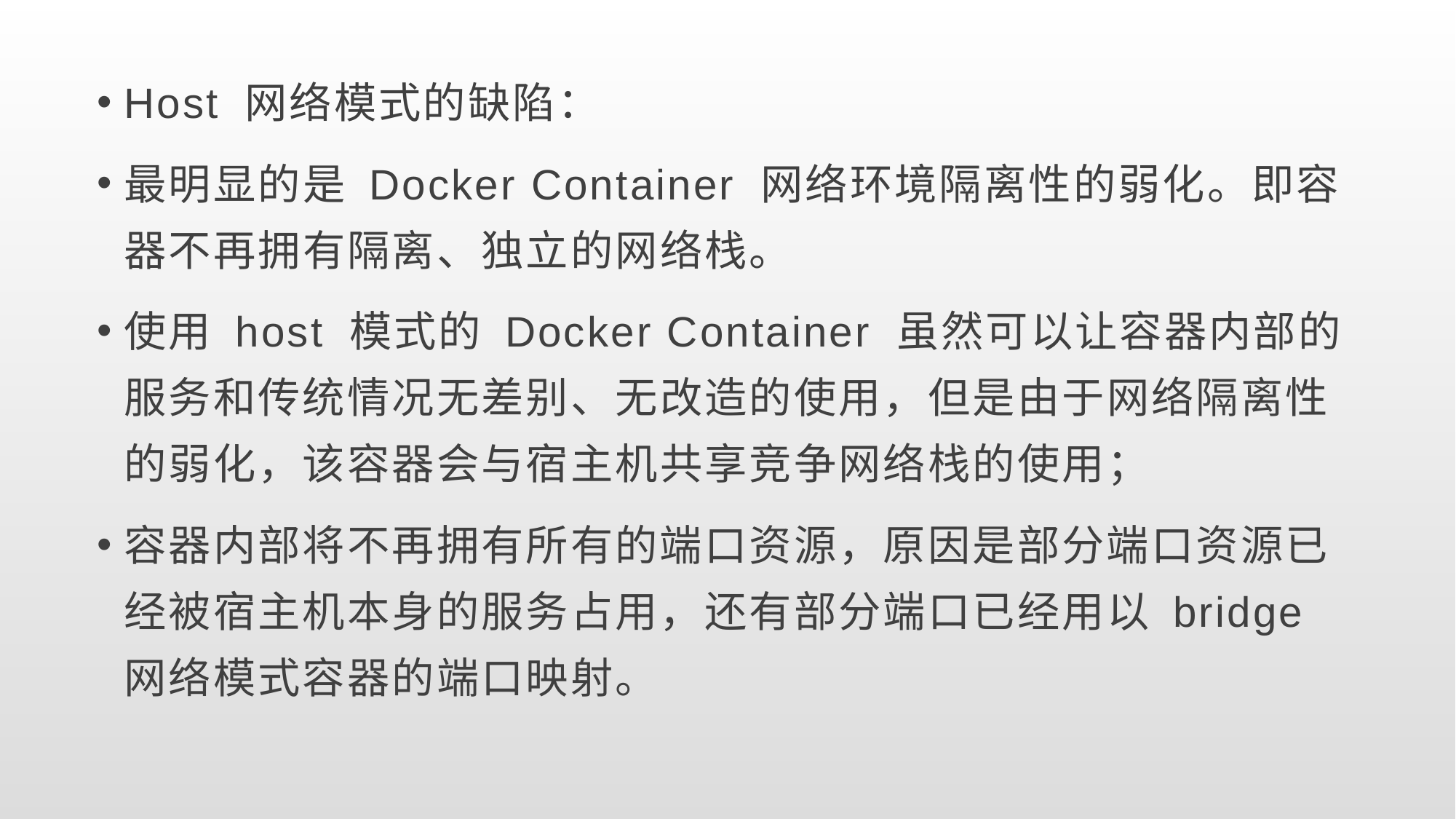

Host 网络模式的缺陷：
最明显的是 Docker Container 网络环境隔离性的弱化。即容器不再拥有隔离、独立的网络栈。
使用 host 模式的 Docker Container 虽然可以让容器内部的服务和传统情况无差别、无改造的使用，但是由于网络隔离性的弱化，该容器会与宿主机共享竞争网络栈的使用；
容器内部将不再拥有所有的端口资源，原因是部分端口资源已经被宿主机本身的服务占用，还有部分端口已经用以 bridge 网络模式容器的端口映射。